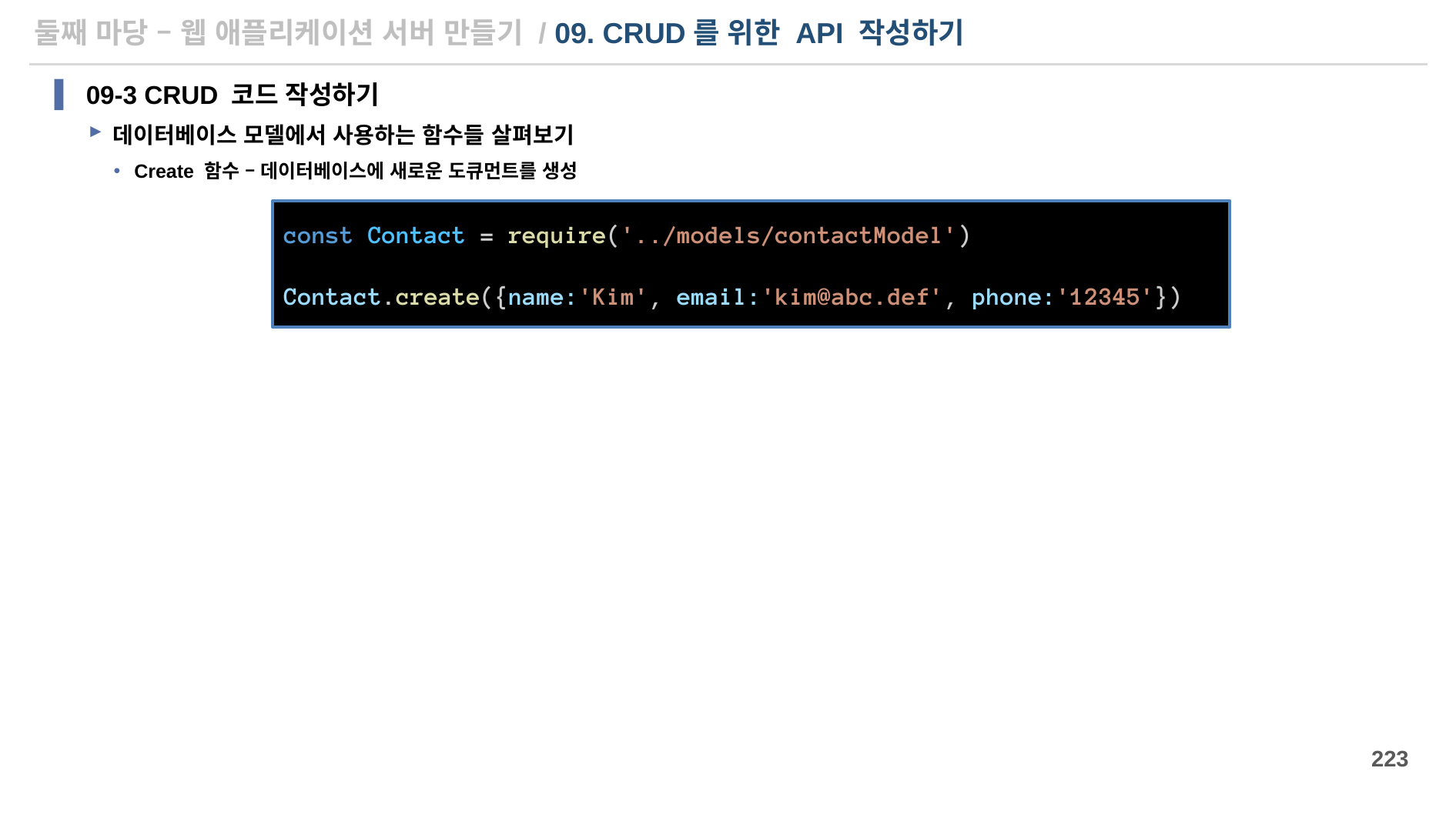

# 둘째 마당 – 웹 애플리케이션 서버 만들기 / 09. CRUD를 위한 API 작성하기
09-3 CRUD 코드 작성하기
데이터베이스 모델에서 사용하는 함수들 살펴보기
Create 함수 – 데이터베이스에 새로운 도큐먼트를 생성
const Contact = require('../models/contactModel')
Contact.create({name:'Kim', email:'kim@abc.def', phone:'12345'})
223